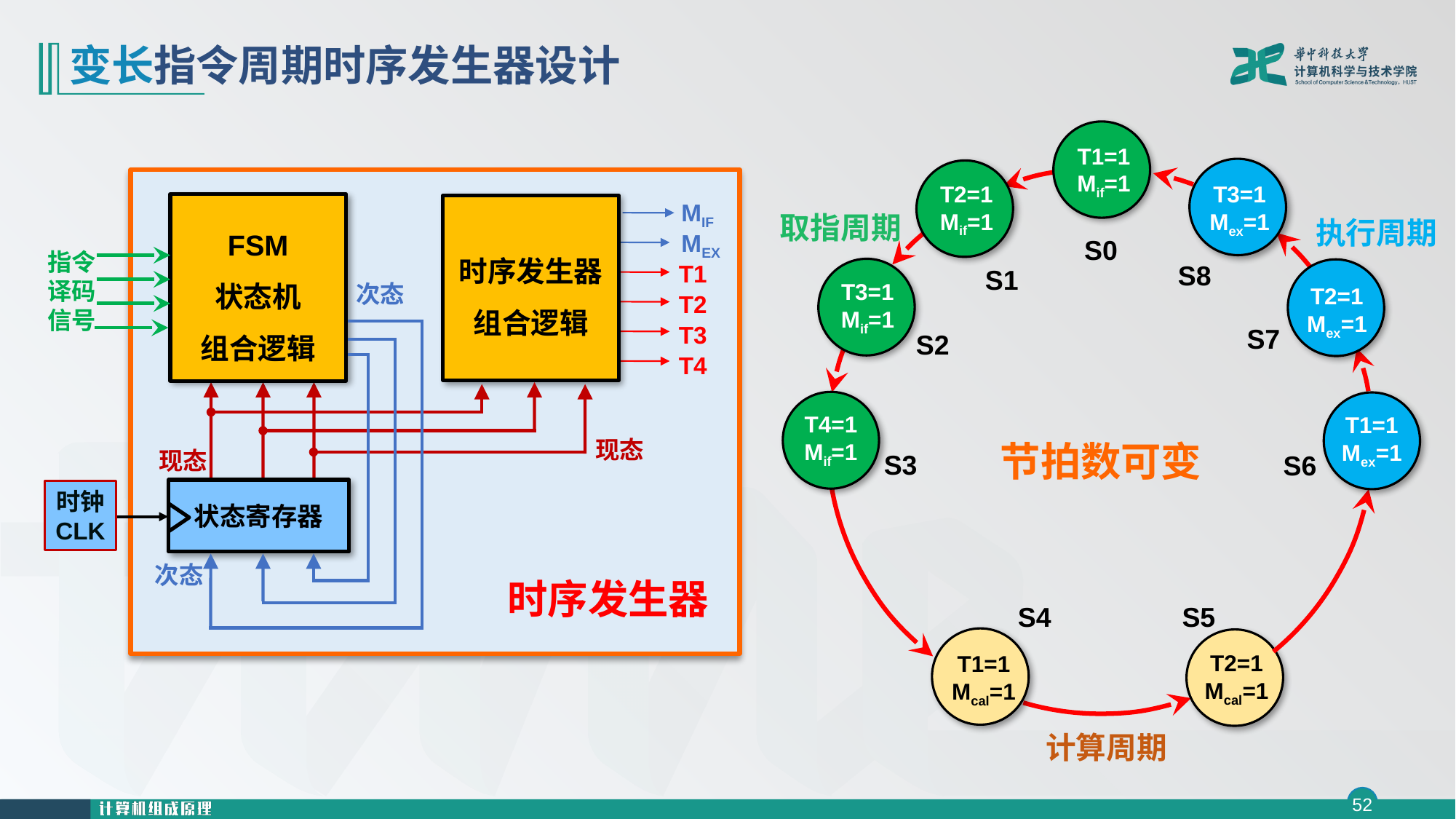

# 变长指令周期时序发生器设计

T1=1
Mif=1

T2=1
Mif=1

取指周期

T3=1
Mif=1

T4=1
Mif=1

S0
S1
S2
S3

T3=1
Mex=1

T2=1
Mex=1

T1=1
Mex=1
S6

执行周期
S8
S7

S4
S5

T2=1
Mcal=1
计算周期
T1=1
Mcal=1

时序发生器

MIF

MEX

T1

T2

T3

T4
FSM
状态机
组合逻辑
时序发生器
组合逻辑
次态

现态

现态
状态寄存器
时钟
CLK

次态
指令译码信号
节拍数可变